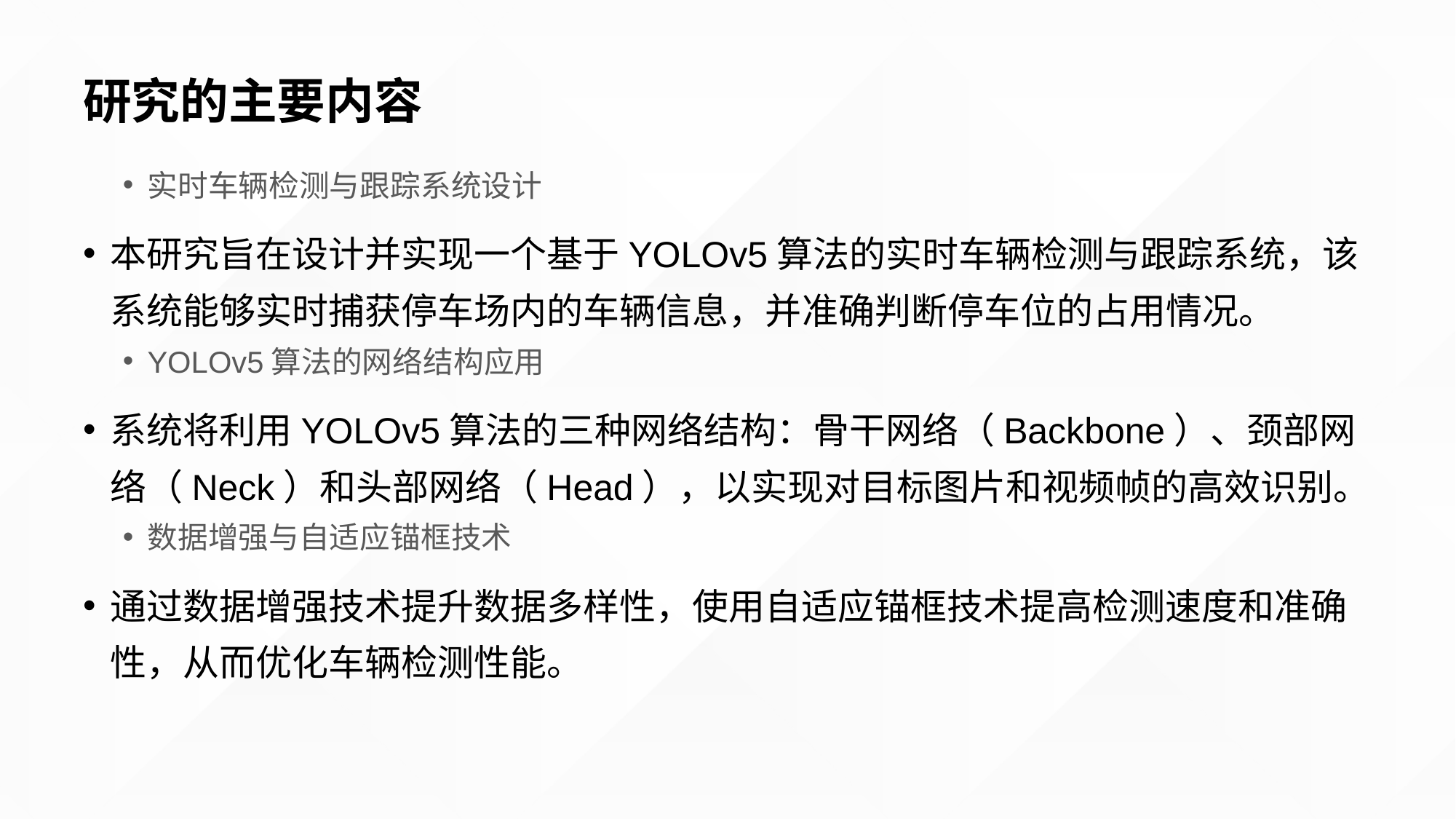

# 研究的主要内容
实时车辆检测与跟踪系统设计
本研究旨在设计并实现一个基于YOLOv5算法的实时车辆检测与跟踪系统，该系统能够实时捕获停车场内的车辆信息，并准确判断停车位的占用情况。
YOLOv5算法的网络结构应用
系统将利用YOLOv5算法的三种网络结构：骨干网络（Backbone）、颈部网络（Neck）和头部网络（Head），以实现对目标图片和视频帧的高效识别。
数据增强与自适应锚框技术
通过数据增强技术提升数据多样性，使用自适应锚框技术提高检测速度和准确性，从而优化车辆检测性能。